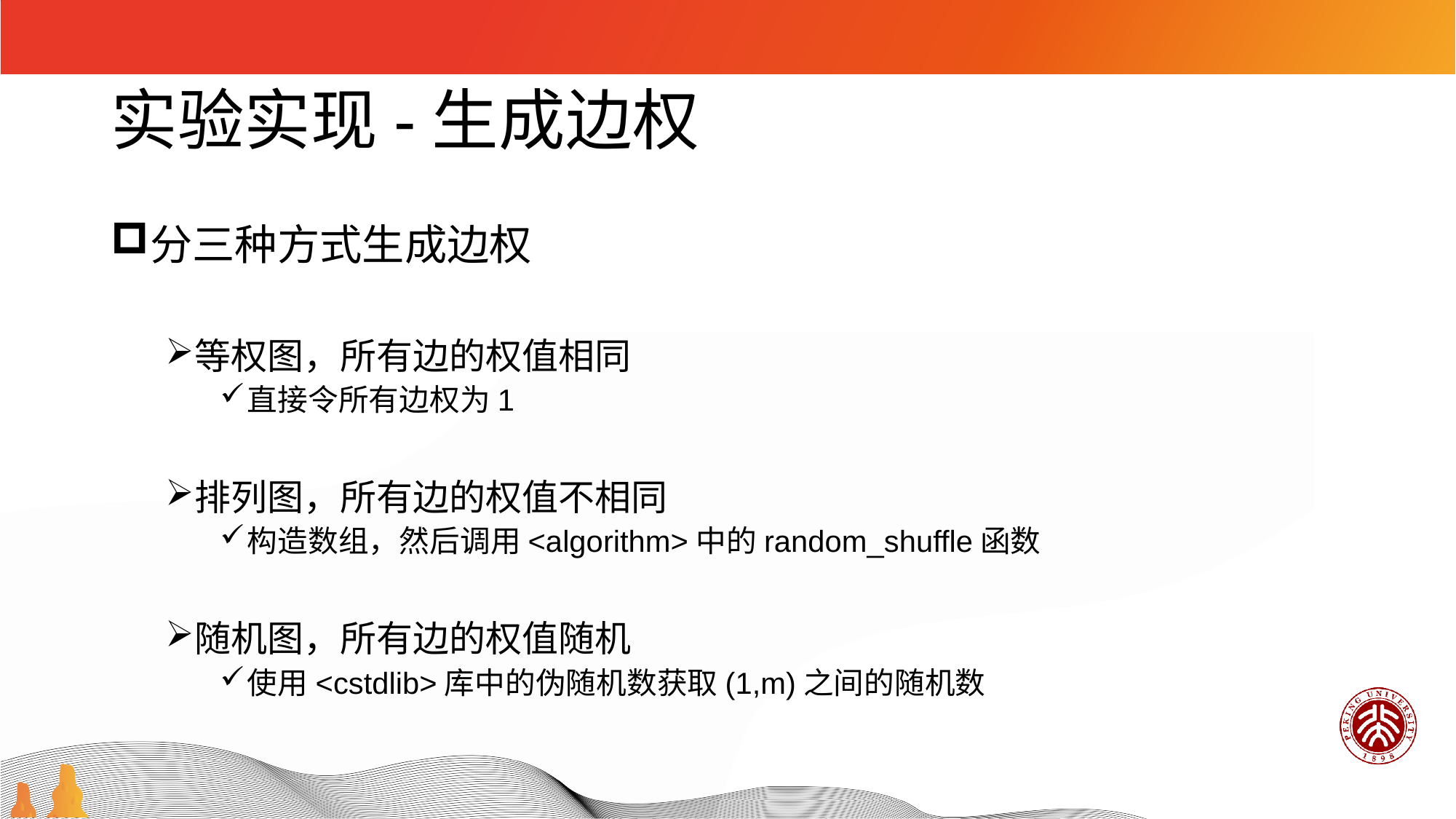

# 实验实现-生成边权
分三种方式生成边权

等权图，所有边的权值相同
直接令所有边权为1

排列图，所有边的权值不相同
构造数组，然后调用<algorithm>中的random_shuffle函数

随机图，所有边的权值随机
使用<cstdlib>库中的伪随机数获取(1,m)之间的随机数